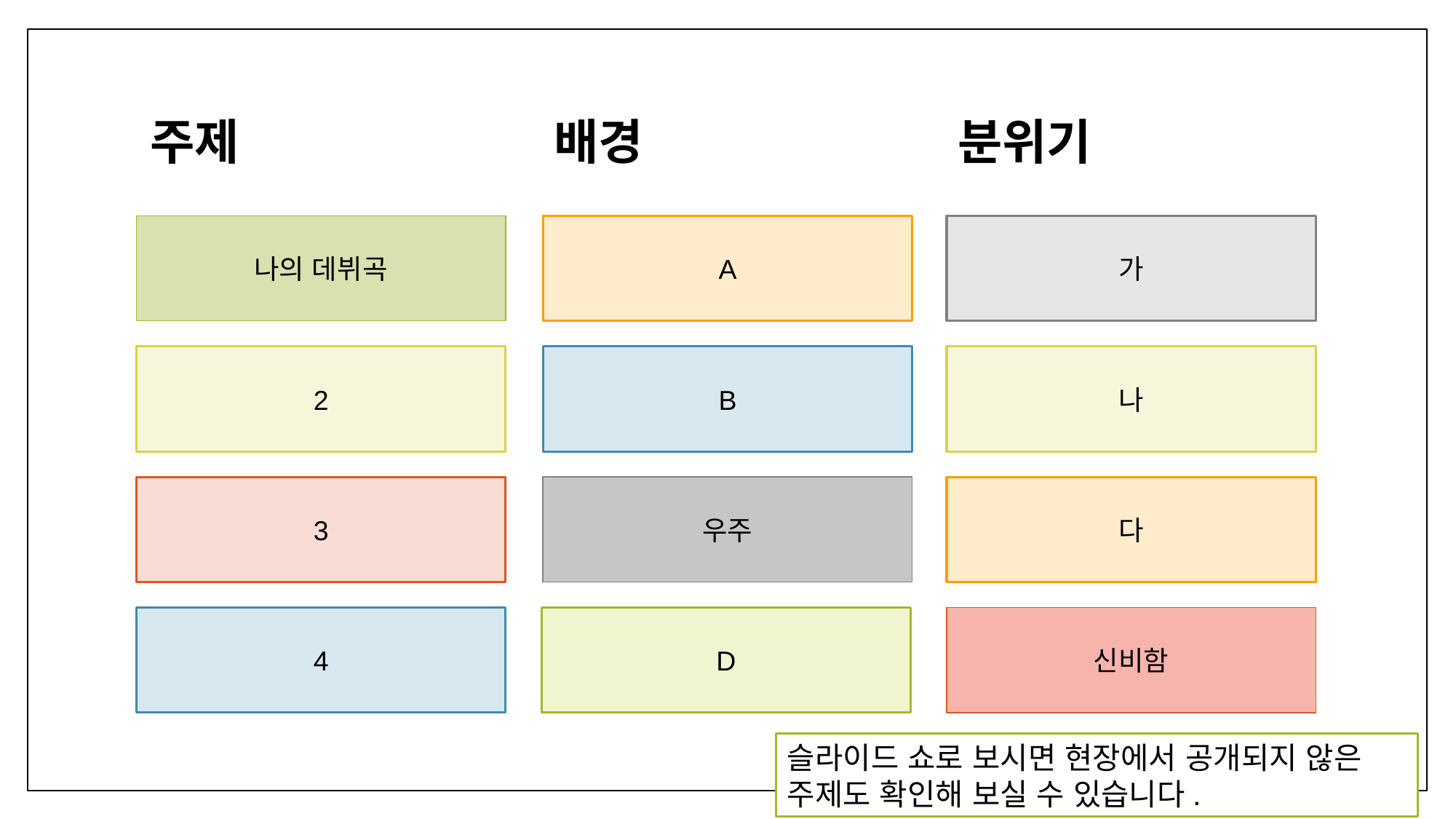

주제
배경
분위기
나의 데뷔곡
용암
A
공포
가
기상 알람
2
바다
B
신남
나
전투
3
우주
긴박함
다
픽셀 아트
4
숲
D
신비함
슬라이드 쇼로 보시면 현장에서 공개되지 않은 주제도 확인해 보실 수 있습니다.